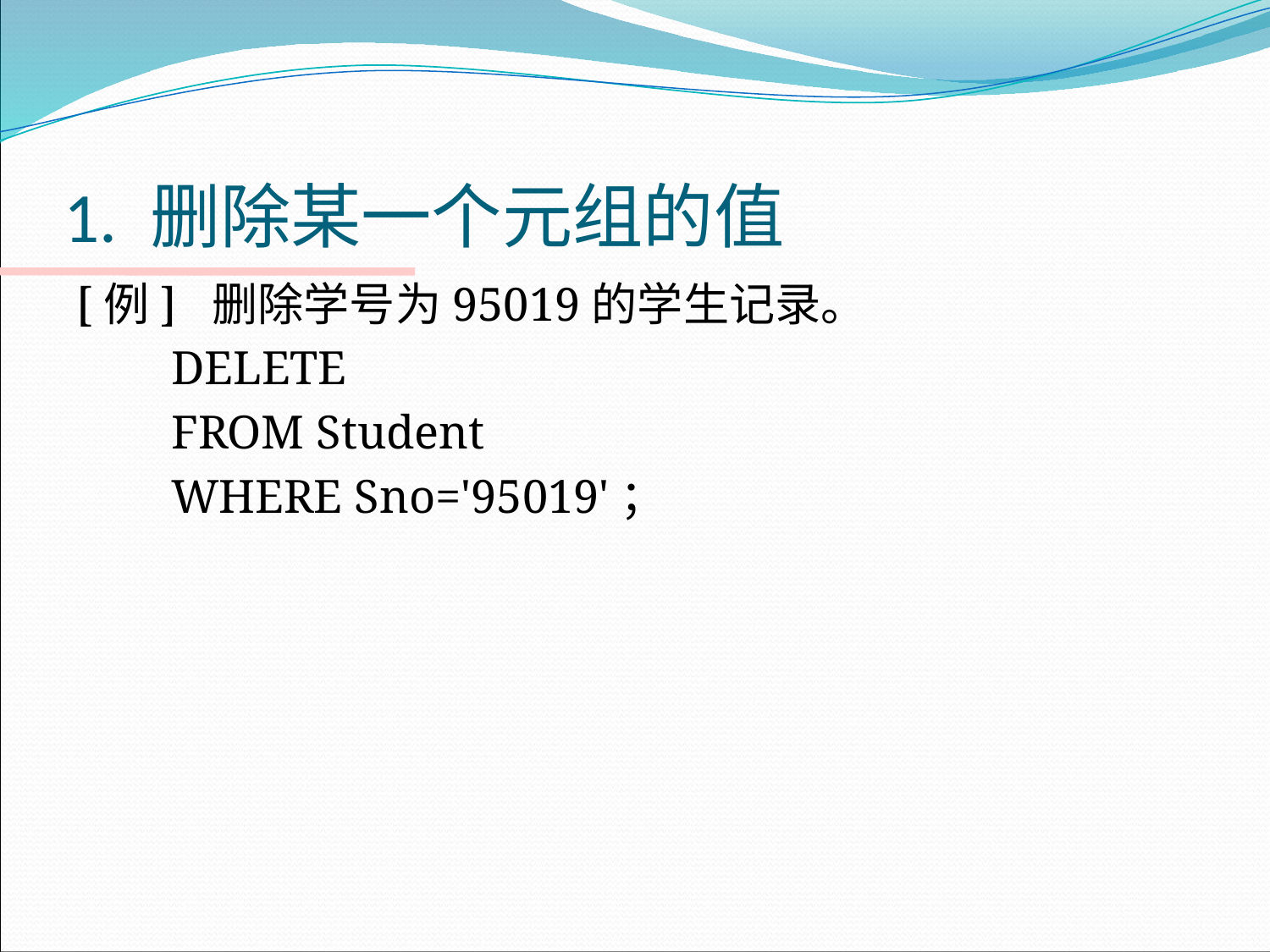

# 1. 删除某一个元组的值
[例]  删除学号为95019的学生记录。
        DELETE
        FROM Student
        WHERE Sno='95019'；

370